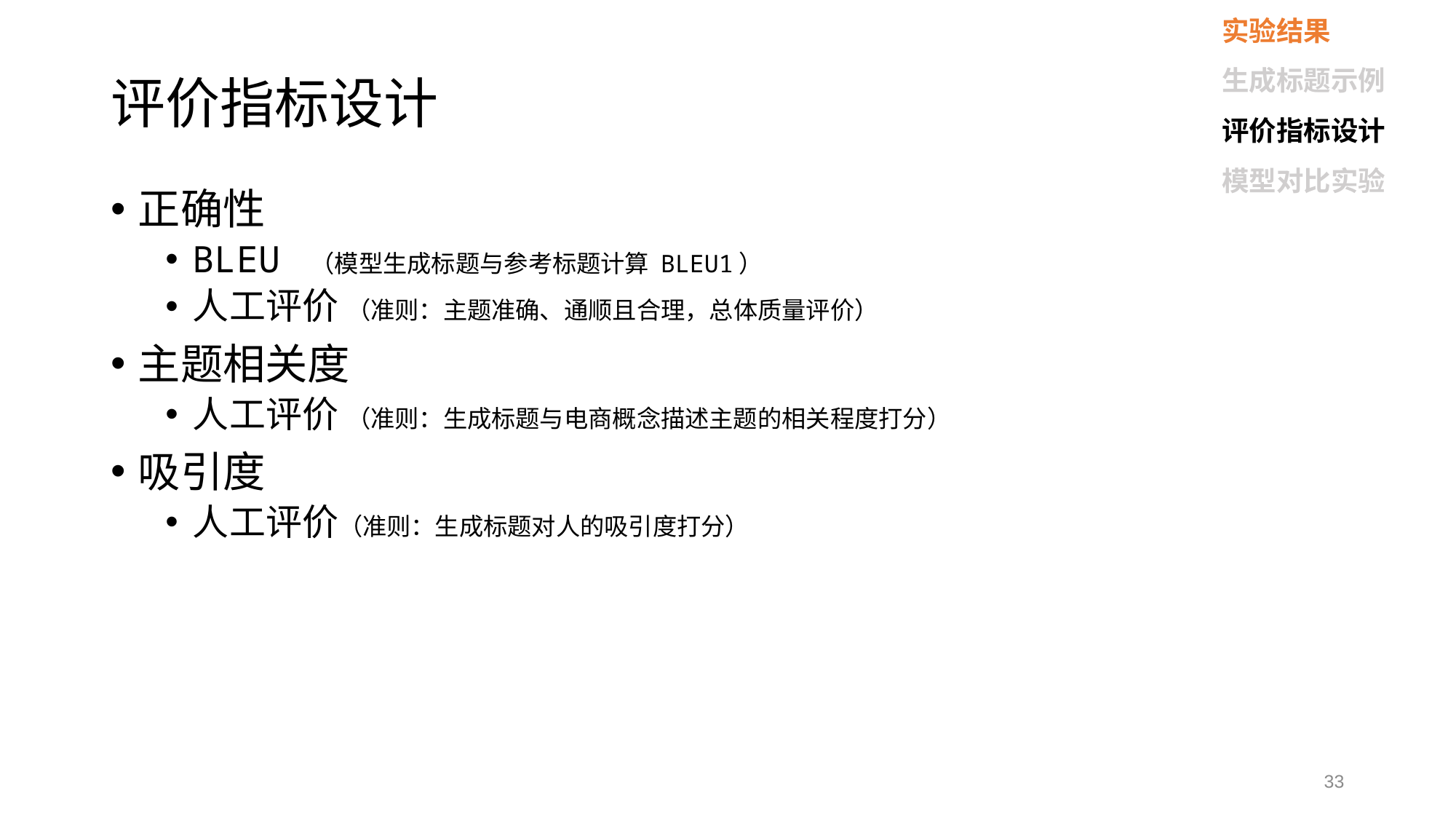

实验结果
生成标题示例
评价指标设计
模型对比实验
# 评价指标设计
正确性
BLEU （模型生成标题与参考标题计算 BLEU1）
人工评价 （准则：主题准确、通顺且合理，总体质量评价）
主题相关度
人工评价 （准则：生成标题与电商概念描述主题的相关程度打分）
吸引度
人工评价（准则：生成标题对人的吸引度打分）
33